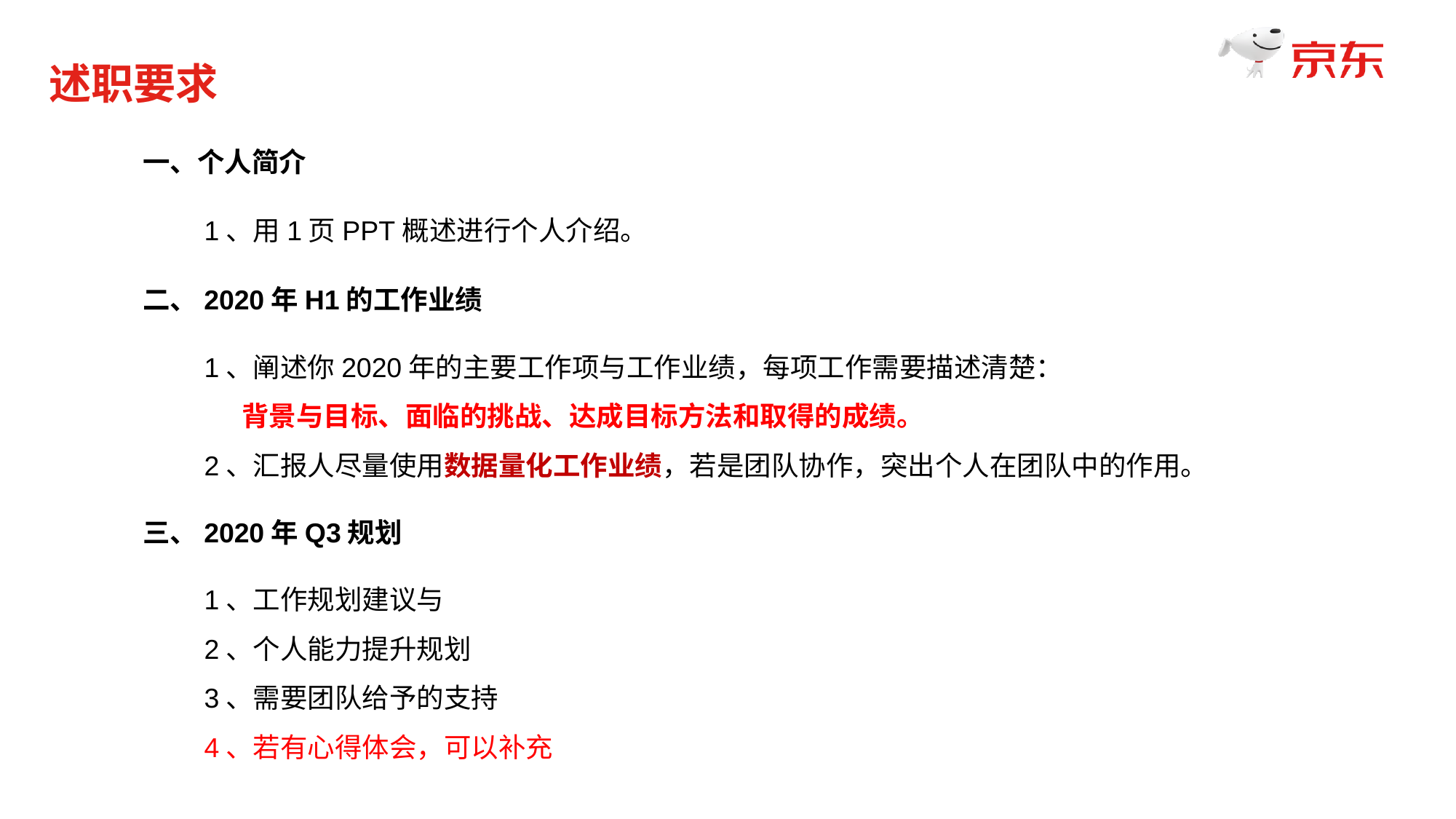

述职要求
一、个人简介
1、用1页PPT概述进行个人介绍。
二、2020年H1的工作业绩
1、阐述你2020年的主要工作项与工作业绩，每项工作需要描述清楚：
     背景与目标、面临的挑战、达成目标方法和取得的成绩。
2、汇报人尽量使用数据量化工作业绩，若是团队协作，突出个人在团队中的作用。
三、2020年Q3规划
1、工作规划建议与
2、个人能力提升规划
3、需要团队给予的支持
4、若有心得体会，可以补充